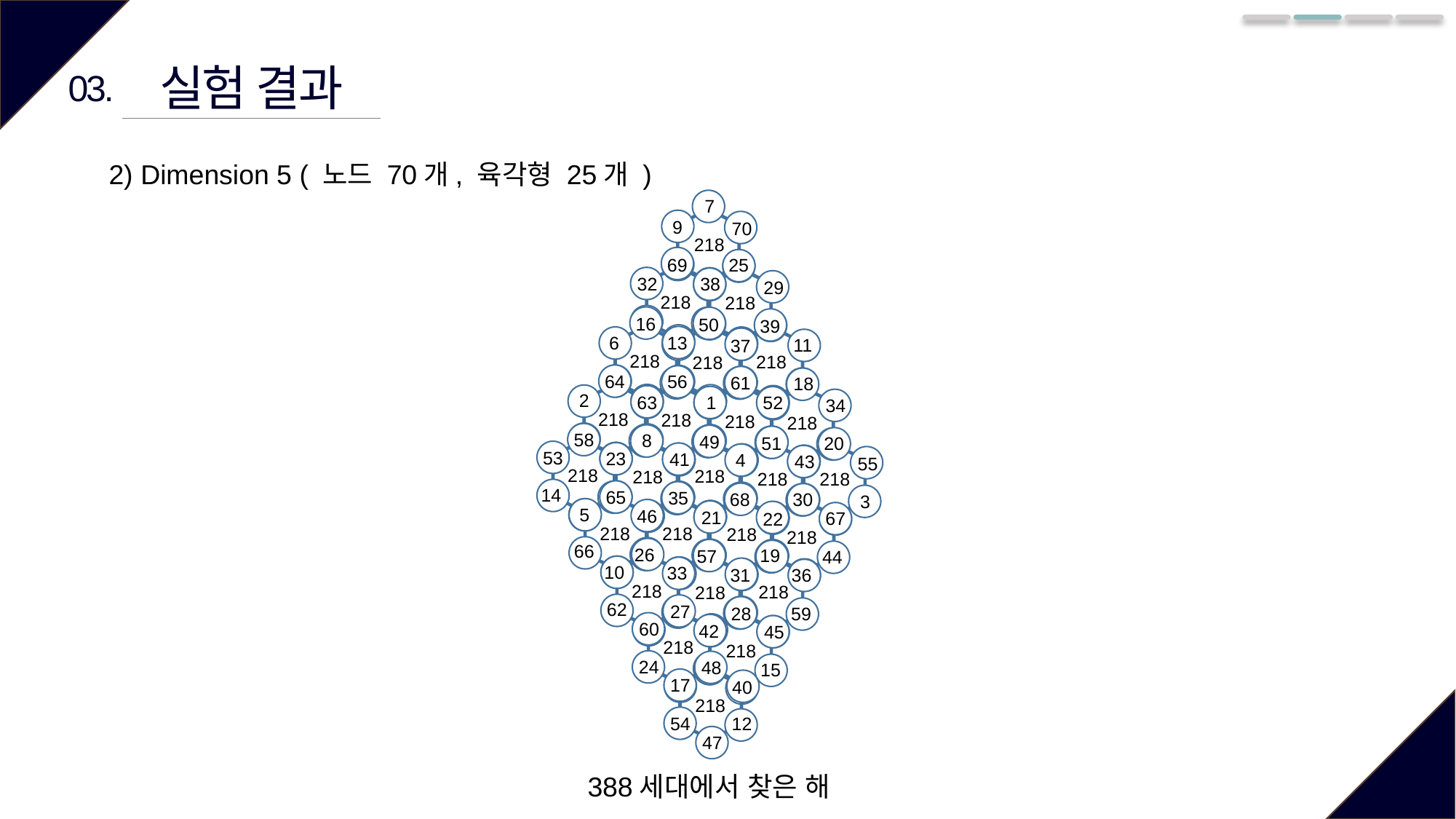

실험 결과
03.
2) Dimension 5 ( 노드 70개, 육각형 25개 )
 7

9
70
218
69
25

32
38
29
218
218
16
50
39

 6
13
11
37
218
218
218
64
56
61
18

2
63
52
1
34
218
218
218
218
58
19
36
25
38

29
20
11
37

8
49
20
51
53
23
41
 4
43
55
218
218
218
218
218
 14
65
35
68
30
 3
 5
46
21
67
22
218
218
218
218
 66
 26
 19
 57
 44
 10
 33
 31
 36
218
218
218
62
27
28
59
60
42
45
218
218
24
48
15
17
40
218
54
12
47
388세대에서 찾은 해